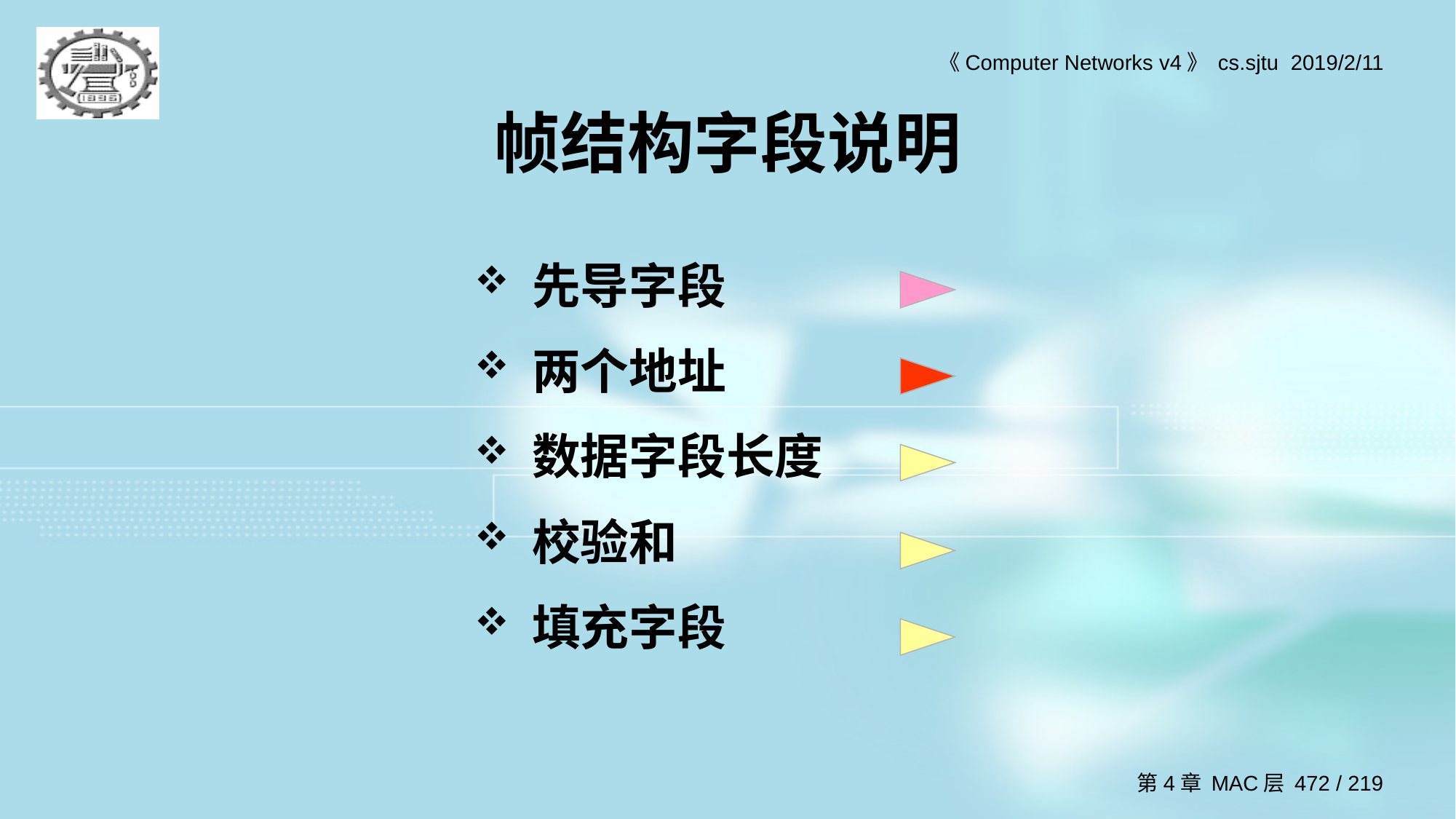

# 帧结构字段说明
先导字段
两个地址
数据字段长度
校验和
填充字段